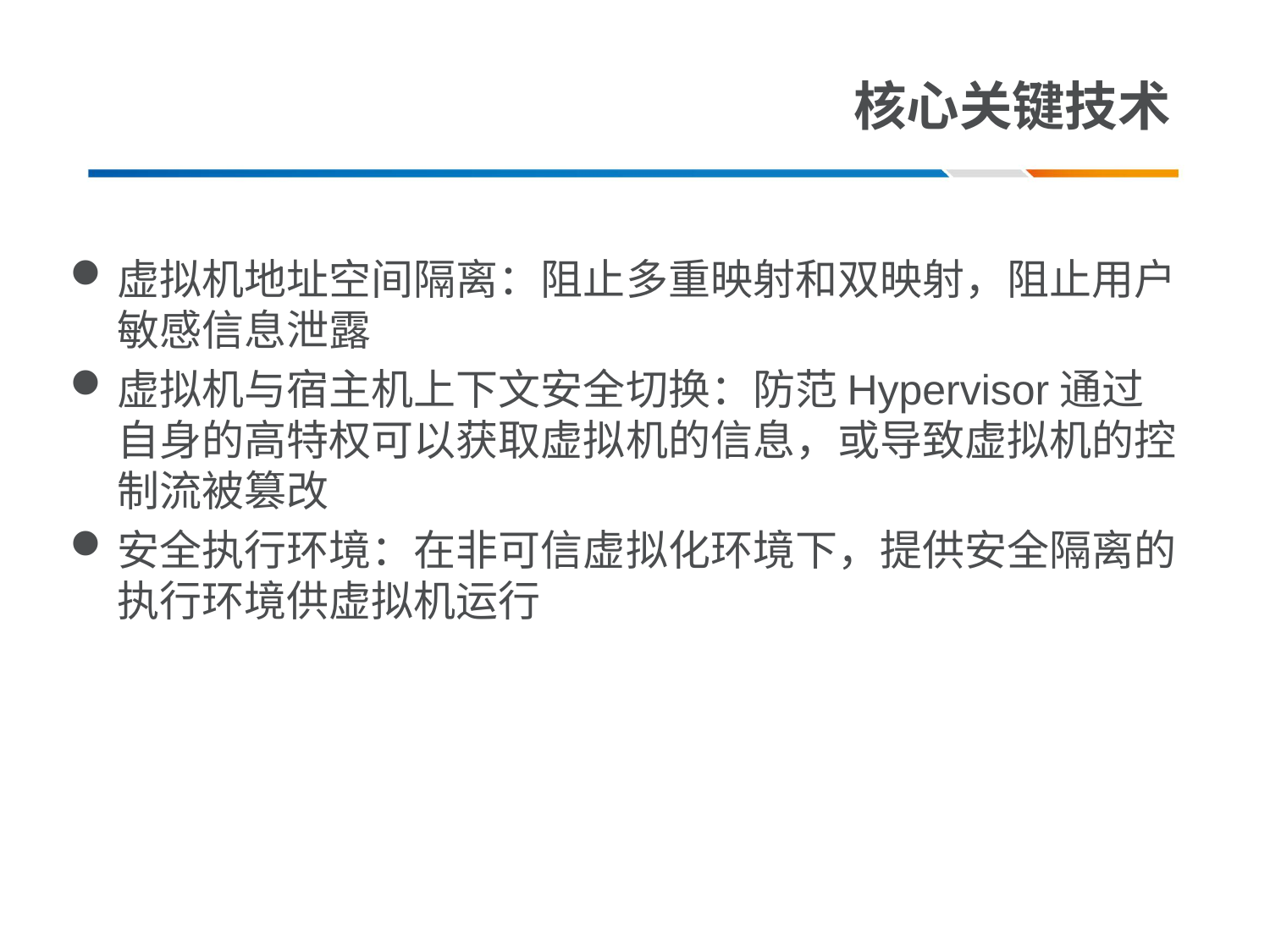

# 核心关键技术
虚拟机地址空间隔离：阻止多重映射和双映射，阻止用户敏感信息泄露
虚拟机与宿主机上下文安全切换：防范Hypervisor通过自身的高特权可以获取虚拟机的信息，或导致虚拟机的控制流被篡改
安全执行环境：在非可信虚拟化环境下，提供安全隔离的执行环境供虚拟机运行